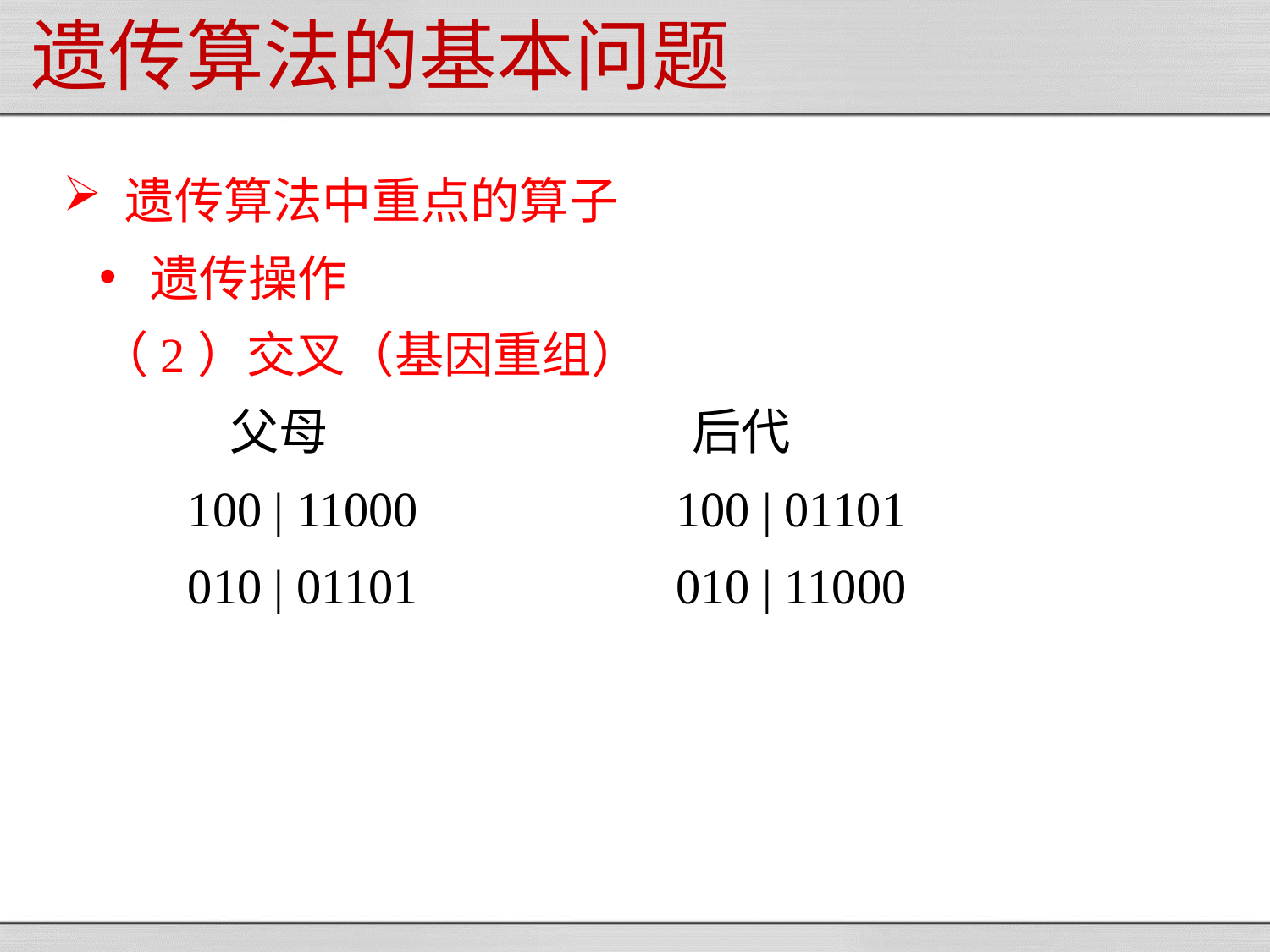

# 遗传算法的基本问题
遗传算法中重点的算子
遗传操作
（2）交叉（基因重组）
   父母                                 后代
100 | 11000                     100 | 01101
010 | 01101                     010 | 11000